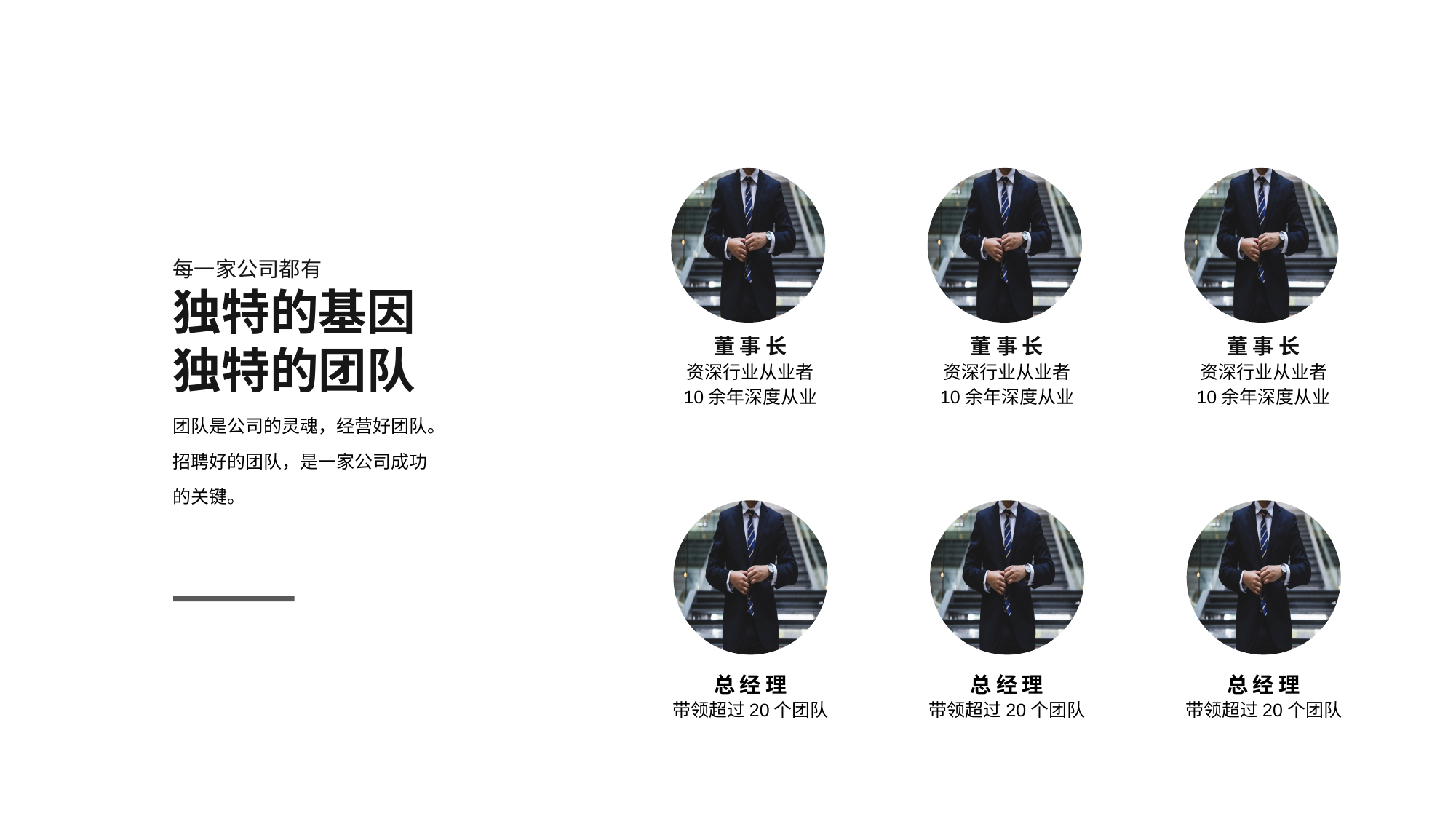

董事长
资深行业从业者
10余年深度从业

总经理
带领超过20个团队

董事长
资深行业从业者
10余年深度从业

总经理
带领超过20个团队

董事长
资深行业从业者
10余年深度从业

总经理
带领超过20个团队
每一家公司都有
独特的基因
独特的团队
团队是公司的灵魂，经营好团队。
招聘好的团队，是一家公司成功
的关键。